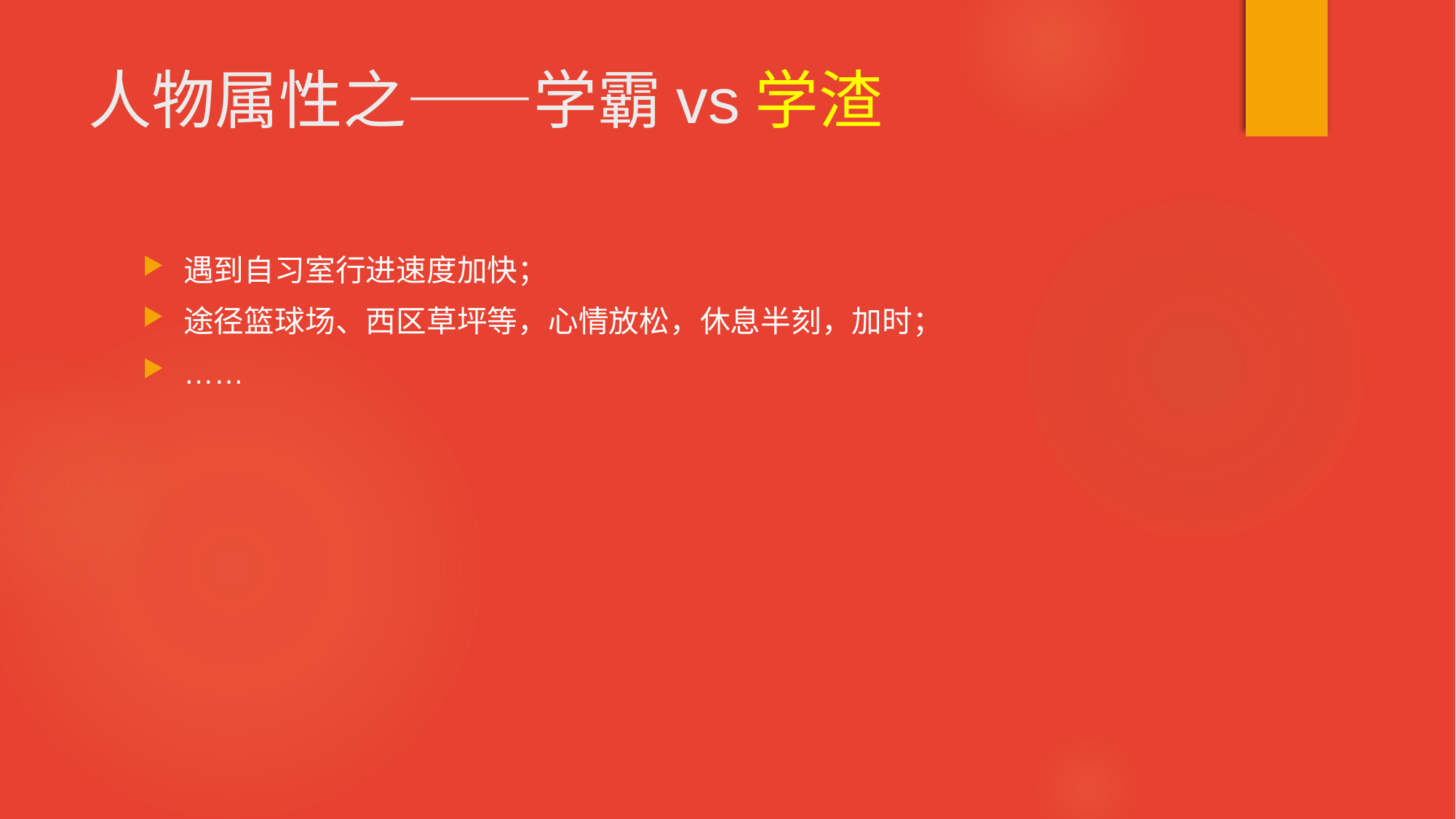

# 人物属性之——学霸vs学渣
遇到自习室行进速度加快；
途径篮球场、西区草坪等，心情放松，休息半刻，加时；
……